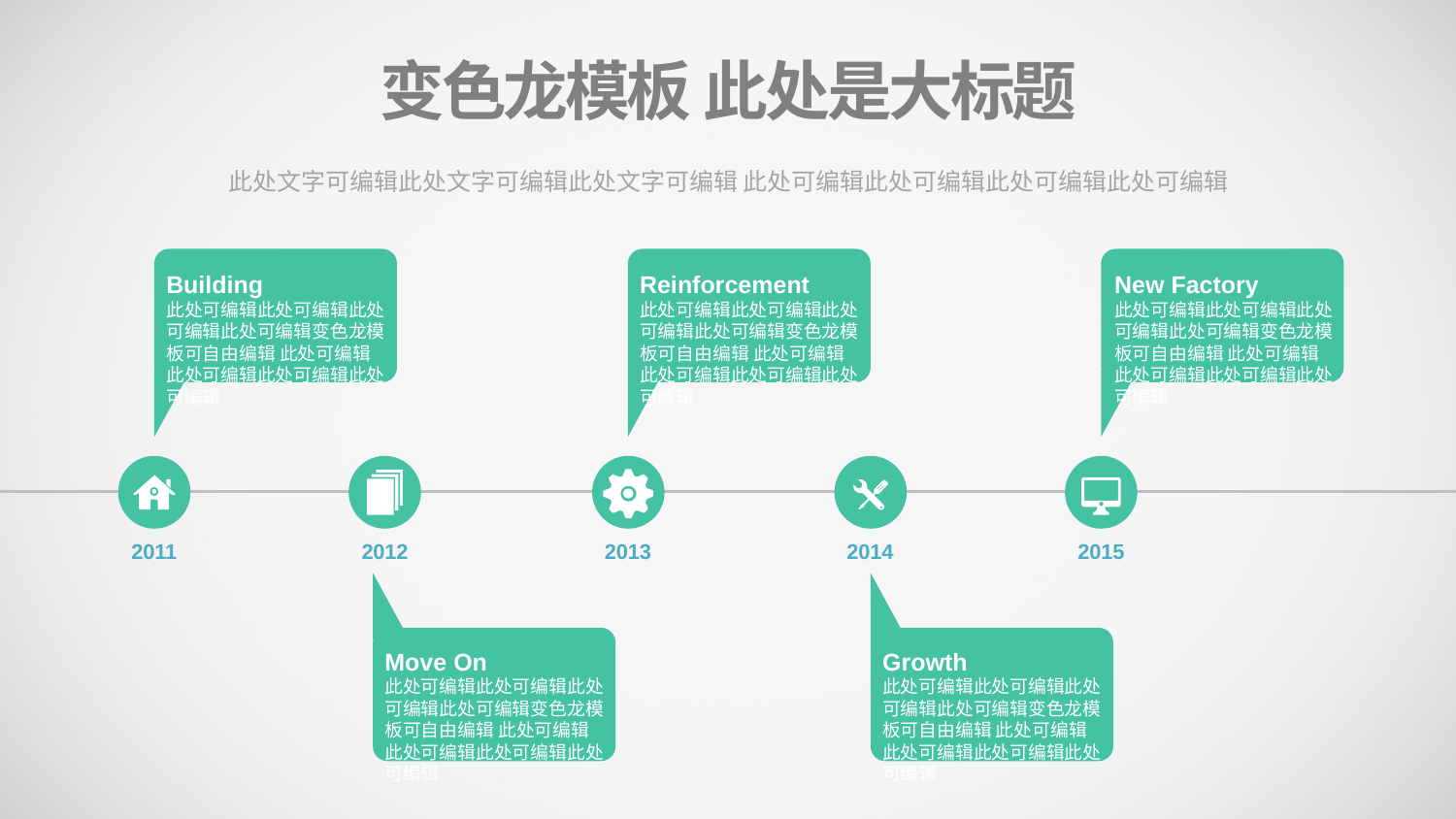

变色龙模板 此处是大标题
此处文字可编辑此处文字可编辑此处文字可编辑 此处可编辑此处可编辑此处可编辑此处可编辑

Building
此处可编辑此处可编辑此处可编辑此处可编辑变色龙模板可自由编辑 此处可编辑此处可编辑此处可编辑此处可编辑
Reinforcement
此处可编辑此处可编辑此处可编辑此处可编辑变色龙模板可自由编辑 此处可编辑此处可编辑此处可编辑此处可编辑
New Factory
此处可编辑此处可编辑此处可编辑此处可编辑变色龙模板可自由编辑 此处可编辑此处可编辑此处可编辑此处可编辑

2011
2012
2013
2014
2015

Move On
此处可编辑此处可编辑此处可编辑此处可编辑变色龙模板可自由编辑 此处可编辑此处可编辑此处可编辑此处可编辑
Growth
此处可编辑此处可编辑此处可编辑此处可编辑变色龙模板可自由编辑 此处可编辑此处可编辑此处可编辑此处可编辑